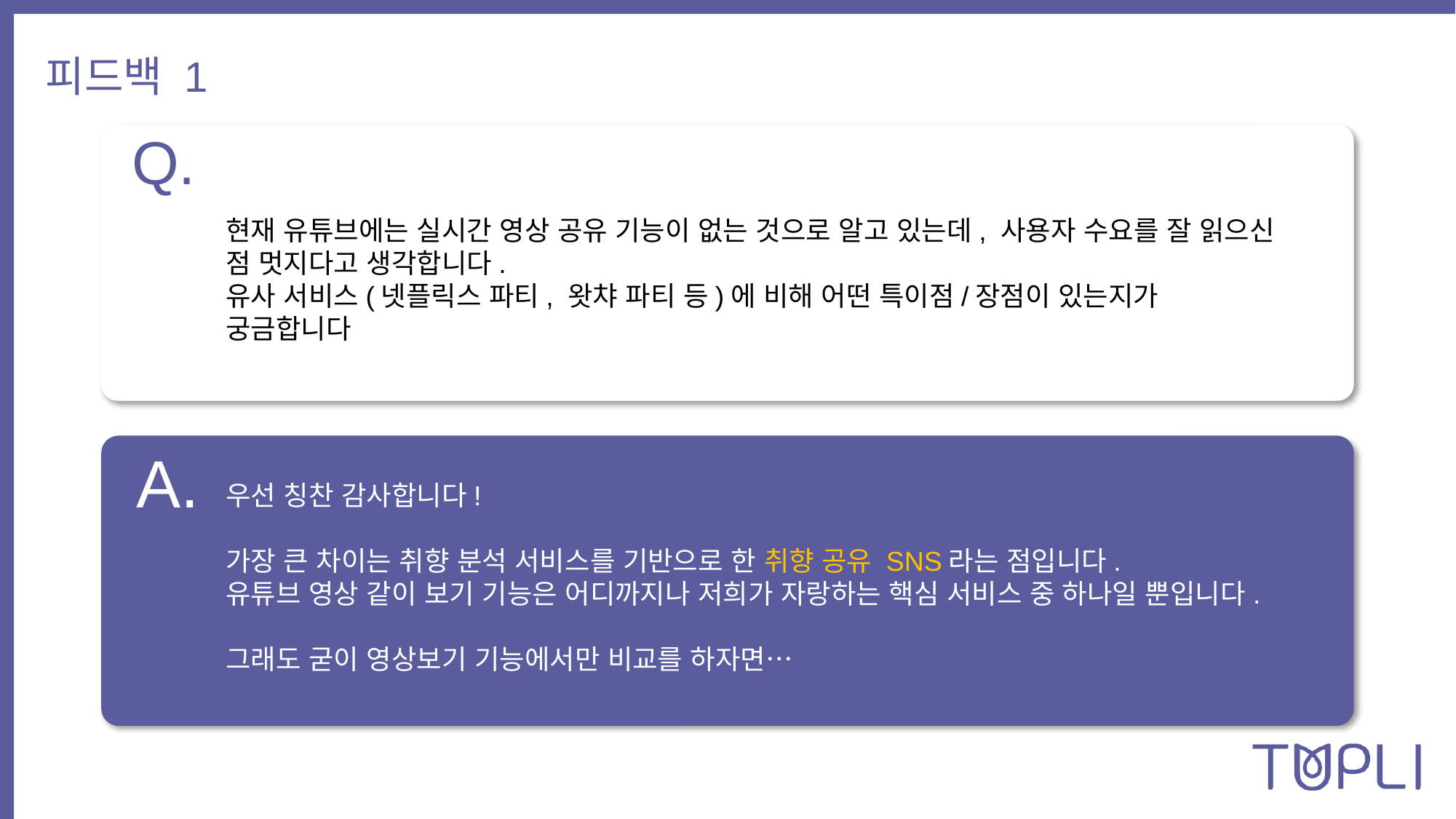

피드백 1
Q.

현재 유튜브에는 실시간 영상 공유 기능이 없는 것으로 알고 있는데, 사용자 수요를 잘 읽으신 점 멋지다고 생각합니다.
유사 서비스(넷플릭스 파티, 왓챠 파티 등)에 비해 어떤 특이점/장점이 있는지가 궁금합니다

A.
우선 칭찬 감사합니다!

가장 큰 차이는 취향 분석 서비스를 기반으로 한 취향 공유 SNS라는 점입니다.
유튜브 영상 같이 보기 기능은 어디까지나 저희가 자랑하는 핵심 서비스 중 하나일 뿐입니다.

그래도 굳이 영상보기 기능에서만 비교를 하자면…